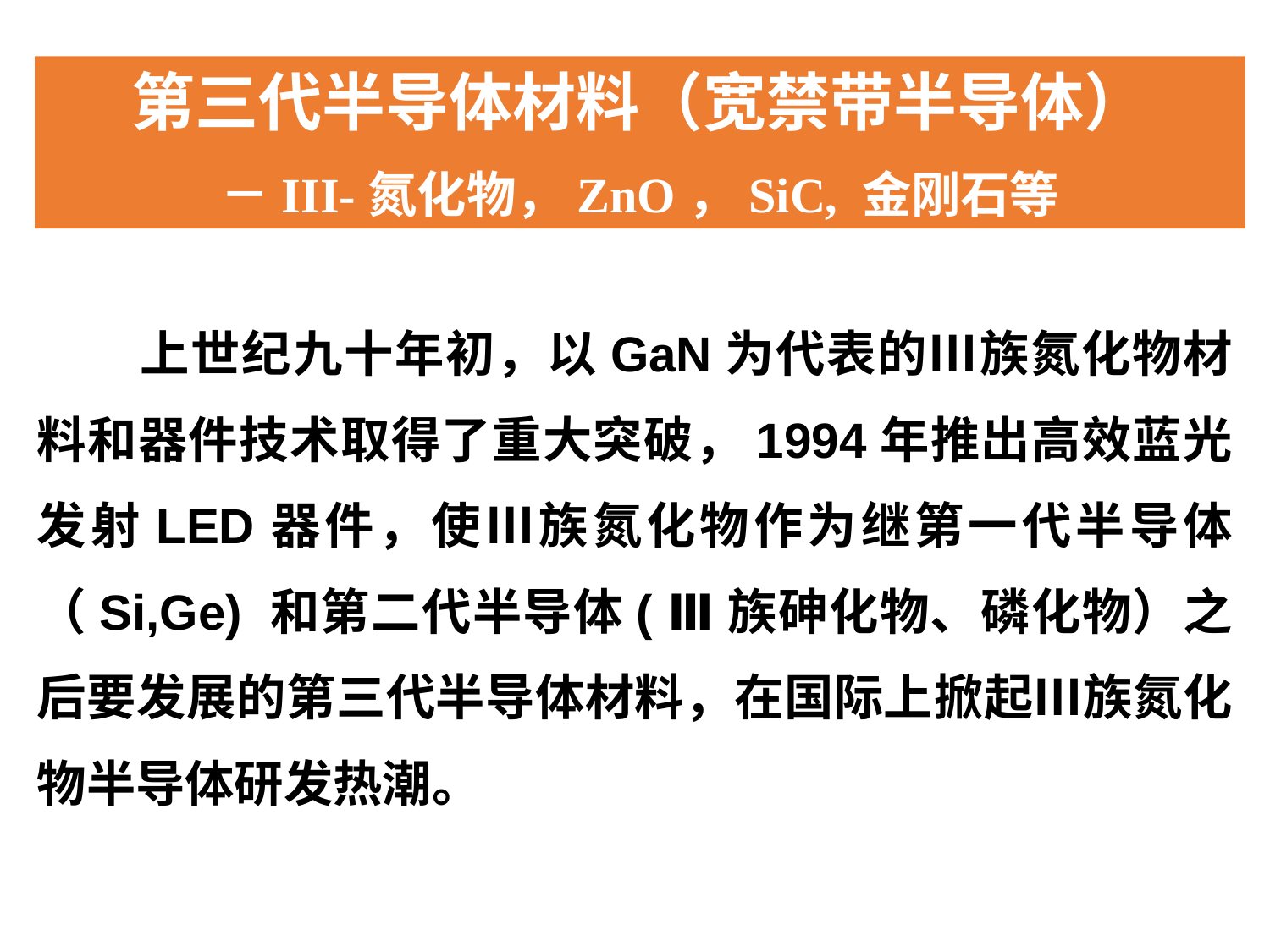

第三代半导体材料（宽禁带半导体）
－III-氮化物，ZnO，SiC, 金刚石等

       上世纪九十年初，以GaN为代表的Ⅲ族氮化物材料和器件技术取得了重大突破，1994年推出高效蓝光发射LED器件，使Ⅲ族氮化物作为继第一代半导体（Si,Ge) 和第二代半导体( Ⅲ族砷化物、磷化物）之后要发展的第三代半导体材料，在国际上掀起Ⅲ族氮化物半导体研发热潮。